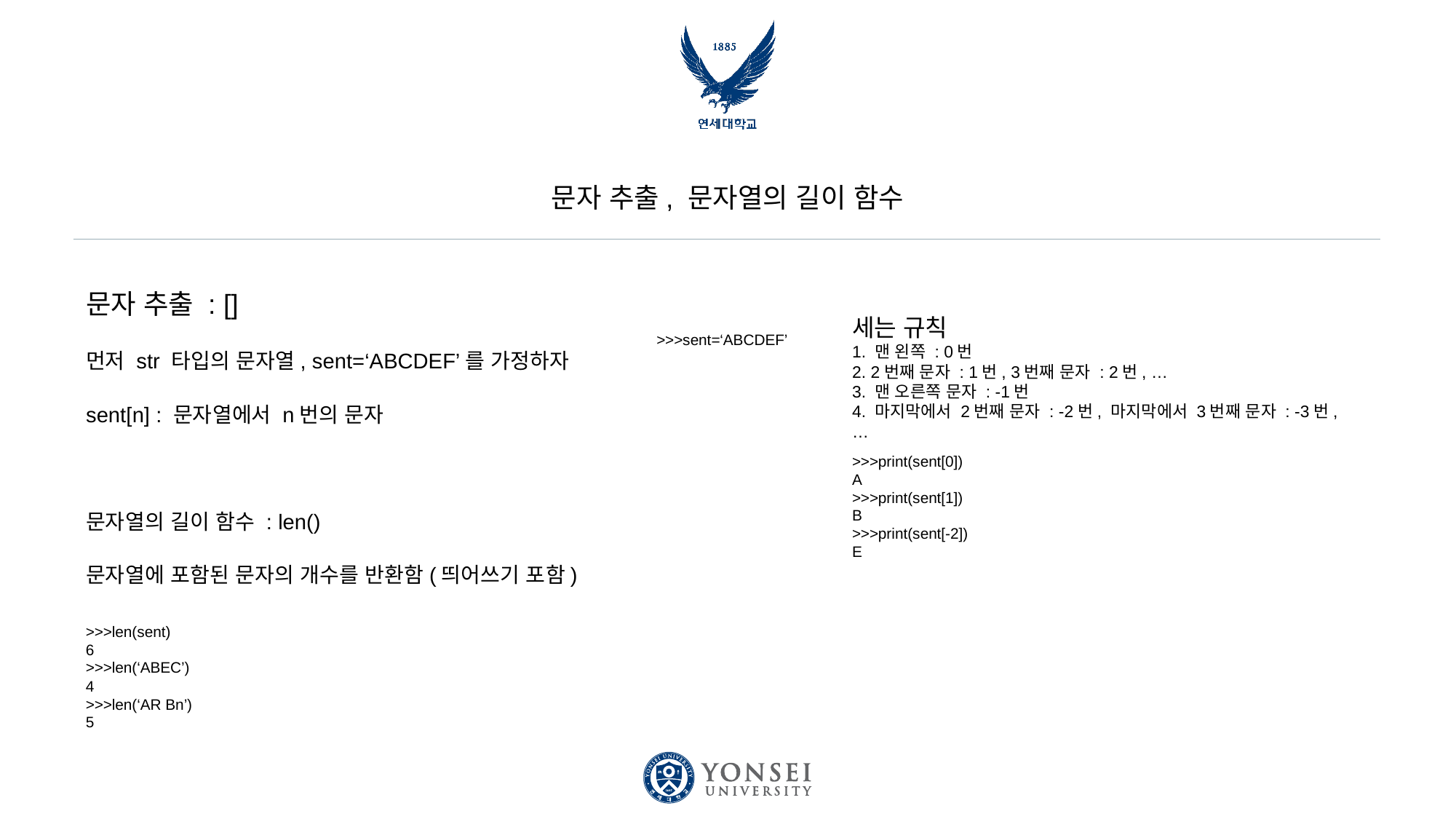

# 문자 추출, 문자열의 길이 함수
문자 추출 : []
먼저 str 타입의 문자열, sent=‘ABCDEF’를 가정하자
sent[n] : 문자열에서 n번의 문자

문자열의 길이 함수 : len()
문자열에 포함된 문자의 개수를 반환함(띄어쓰기 포함)
세는 규칙
1. 맨 왼쪽 : 0번
2. 2번째 문자 : 1번, 3번째 문자 : 2번, …
3. 맨 오른쪽 문자 : -1번
4. 마지막에서 2번째 문자 : -2번, 마지막에서 3번째 문자 : -3번, …
>>>sent=‘ABCDEF’
>>>print(sent[0])
A
>>>print(sent[1])
B
>>>print(sent[-2])
E
>>>len(sent)
6
>>>len(‘ABEC’)
4
>>>len(‘AR Bn’)
5